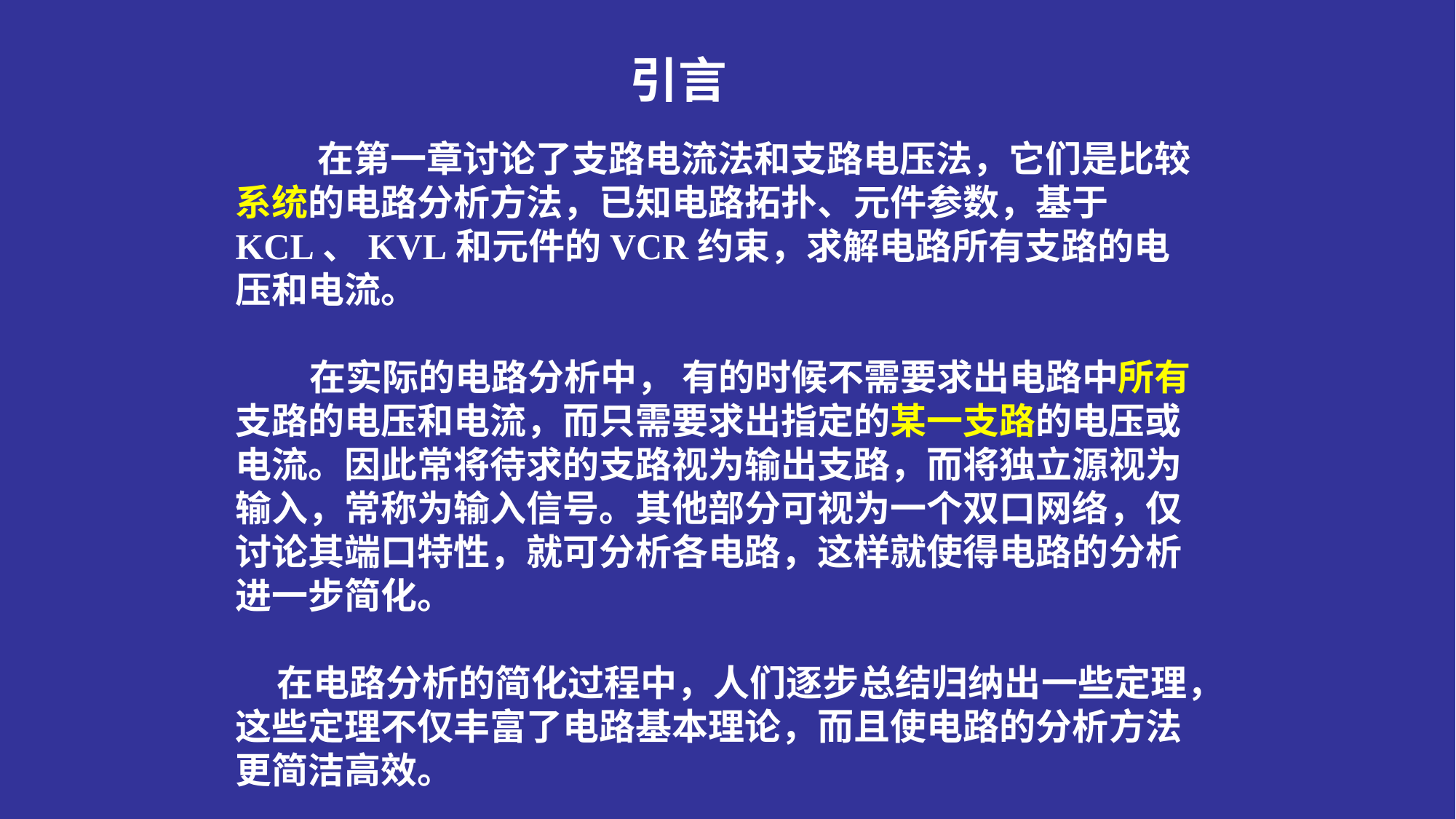

引言
         在第一章讨论了支路电流法和支路电压法，它们是比较系统的电路分析方法，已知电路拓扑、元件参数，基于KCL、KVL和元件的VCR约束，求解电路所有支路的电压和电流。

        在实际的电路分析中， 有的时候不需要求出电路中所有支路的电压和电流，而只需要求出指定的某一支路的电压或电流。因此常将待求的支路视为输出支路，而将独立源视为输入，常称为输入信号。其他部分可视为一个双口网络，仅讨论其端口特性，就可分析各电路，这样就使得电路的分析进一步简化。

    在电路分析的简化过程中，人们逐步总结归纳出一些定理，这些定理不仅丰富了电路基本理论，而且使电路的分析方法更简洁高效。